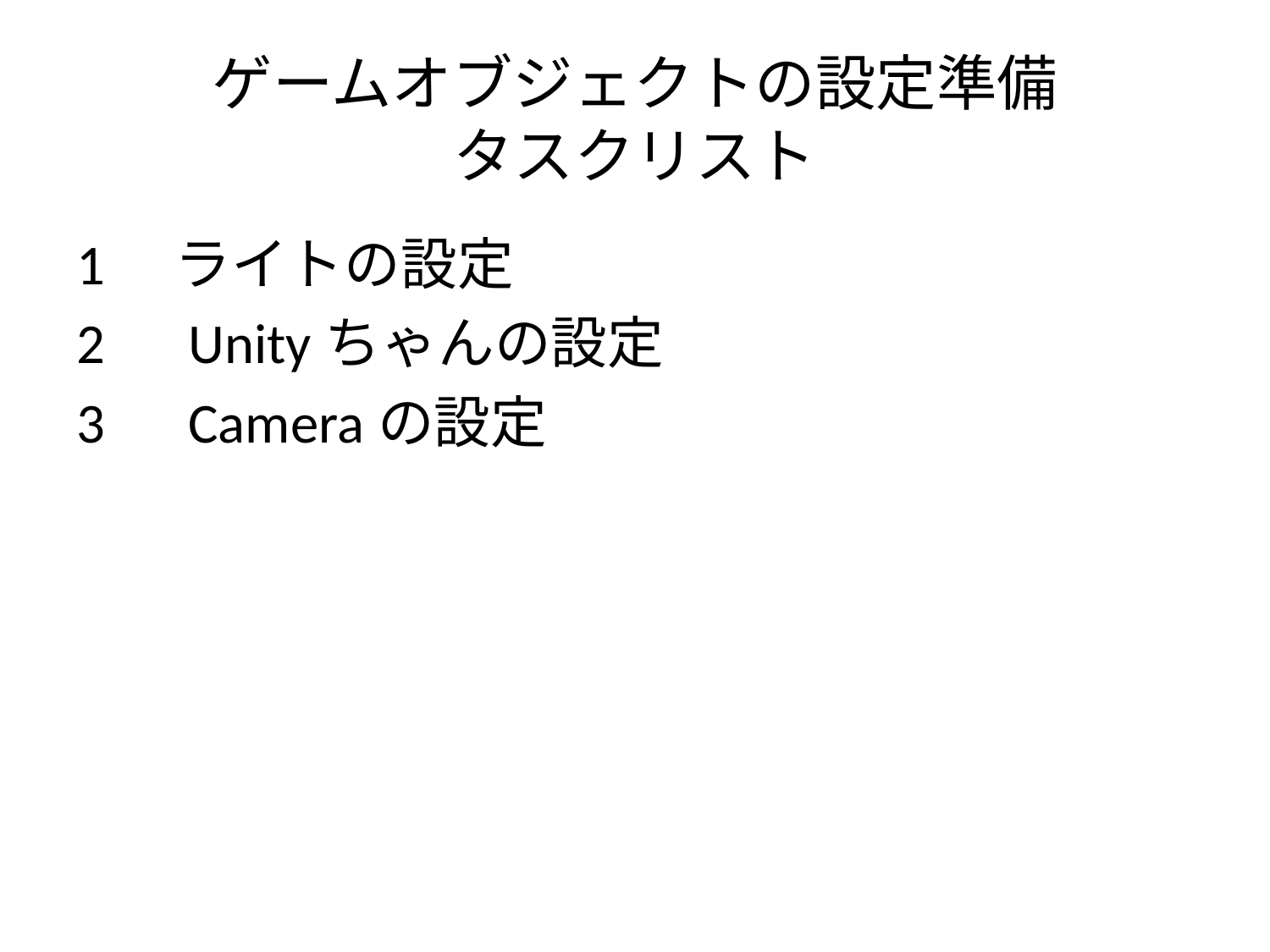

# ゲームオブジェクトの設定準備 タスクリスト
1　ライトの設定
2　Unityちゃんの設定
3　Cameraの設定